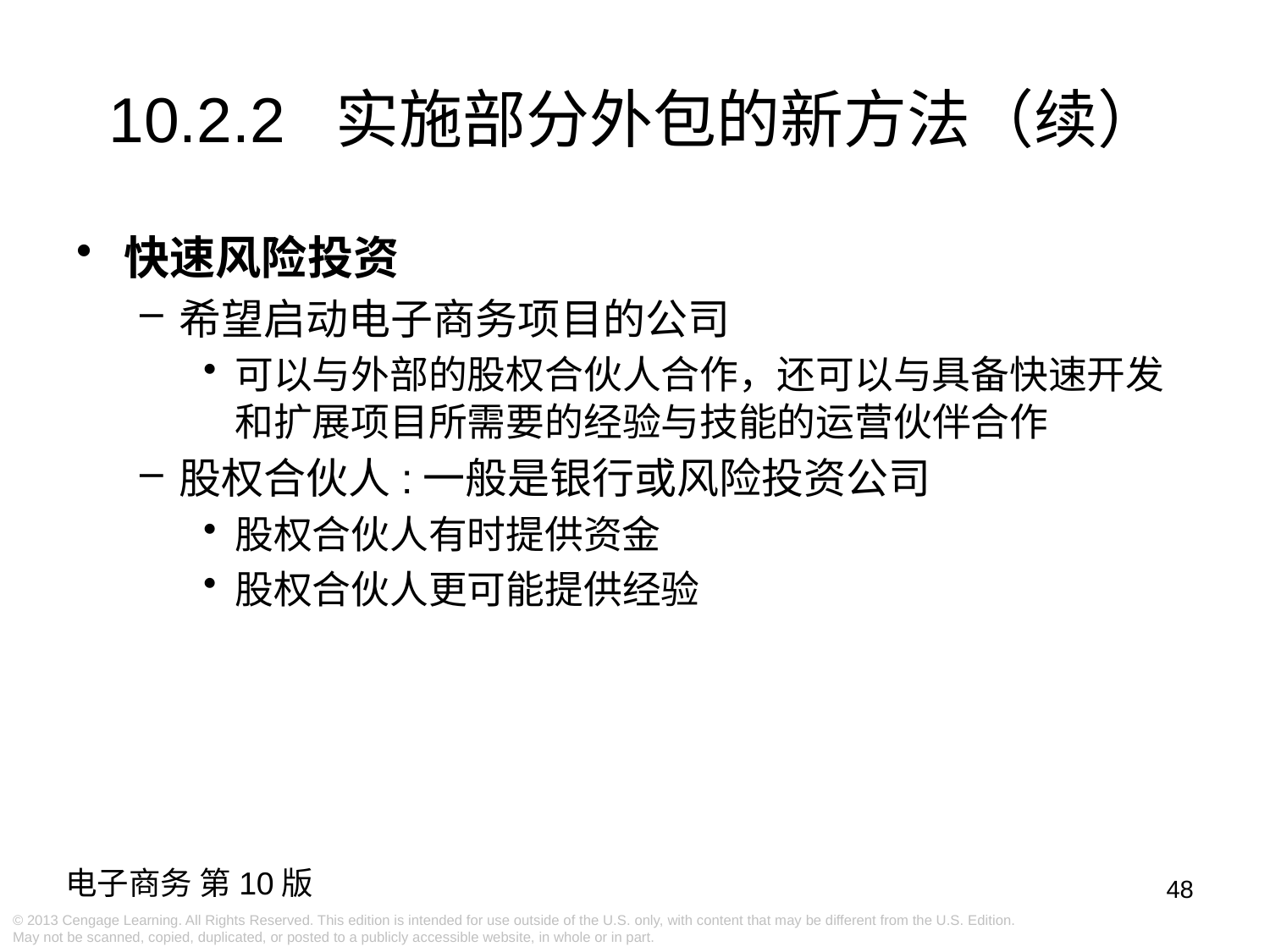

10.2.2  实施部分外包的新方法（续）
快速风险投资
希望启动电子商务项目的公司
可以与外部的股权合伙人合作，还可以与具备快速开发和扩展项目所需要的经验与技能的运营伙伴合作
股权合伙人:一般是银行或风险投资公司
股权合伙人有时提供资金
股权合伙人更可能提供经验
48